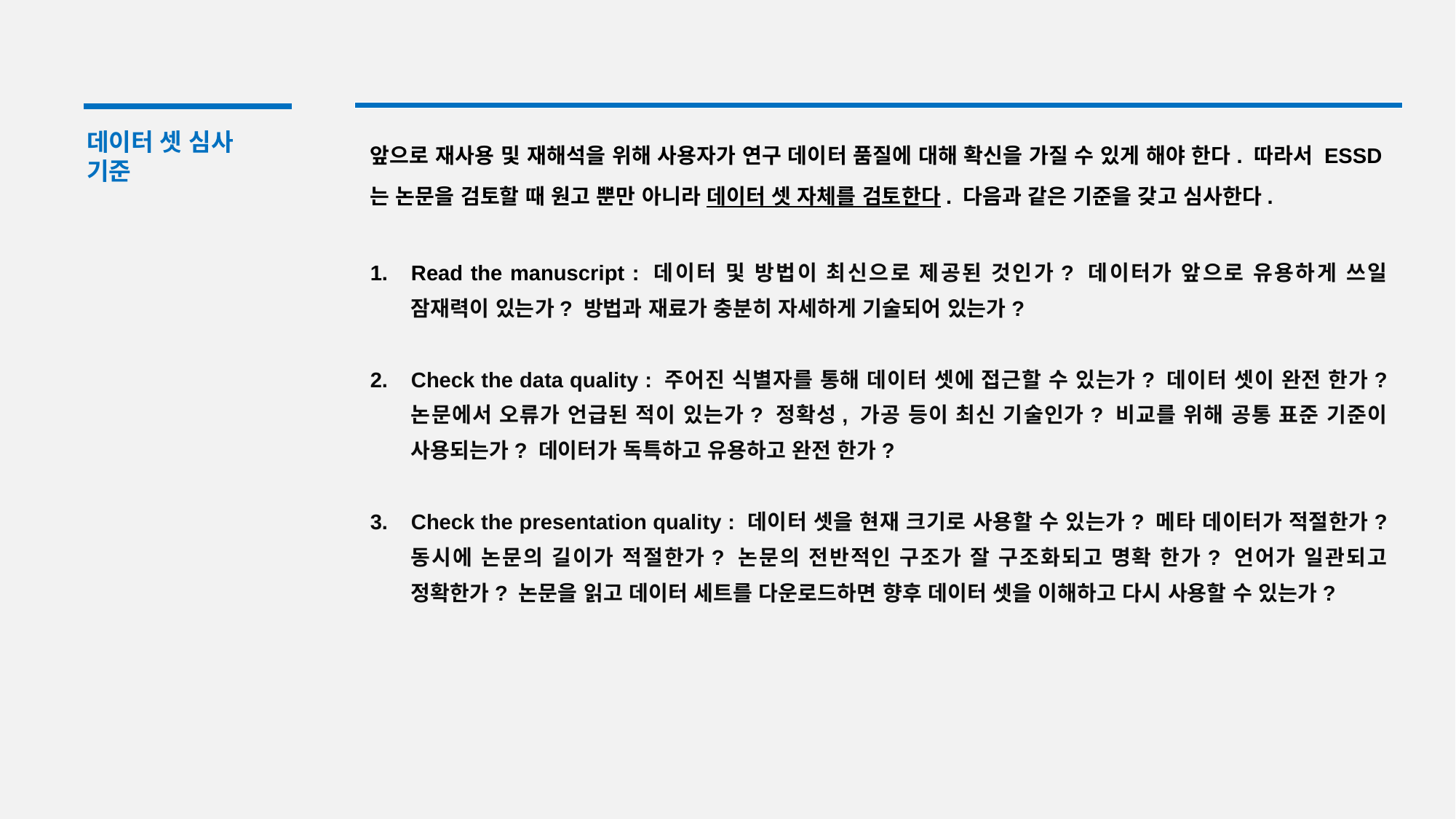

데이터 셋 심사 기준
앞으로 재사용 및 재해석을 위해 사용자가 연구 데이터 품질에 대해 확신을 가질 수 있게 해야 한다. 따라서 ESSD는 논문을 검토할 때 원고 뿐만 아니라 데이터 셋 자체를 검토한다. 다음과 같은 기준을 갖고 심사한다.

Read the manuscript : 데이터 및 방법이 최신으로 제공된 것인가? 데이터가 앞으로 유용하게 쓰일 잠재력이 있는가? 방법과 재료가 충분히 자세하게 기술되어 있는가?

Check the data quality : 주어진 식별자를 통해 데이터 셋에 접근할 수 있는가? 데이터 셋이 완전 한가? 논문에서 오류가 언급된 적이 있는가? 정확성, 가공 등이 최신 기술인가? 비교를 위해 공통 표준 기준이 사용되는가? 데이터가 독특하고 유용하고 완전 한가?

Check the presentation quality : 데이터 셋을 현재 크기로 사용할 수 있는가? 메타 데이터가 적절한가? 동시에 논문의 길이가 적절한가? 논문의 전반적인 구조가 잘 구조화되고 명확 한가? 언어가 일관되고 정확한가? 논문을 읽고 데이터 세트를 다운로드하면 향후 데이터 셋을 이해하고 다시 사용할 수 있는가?